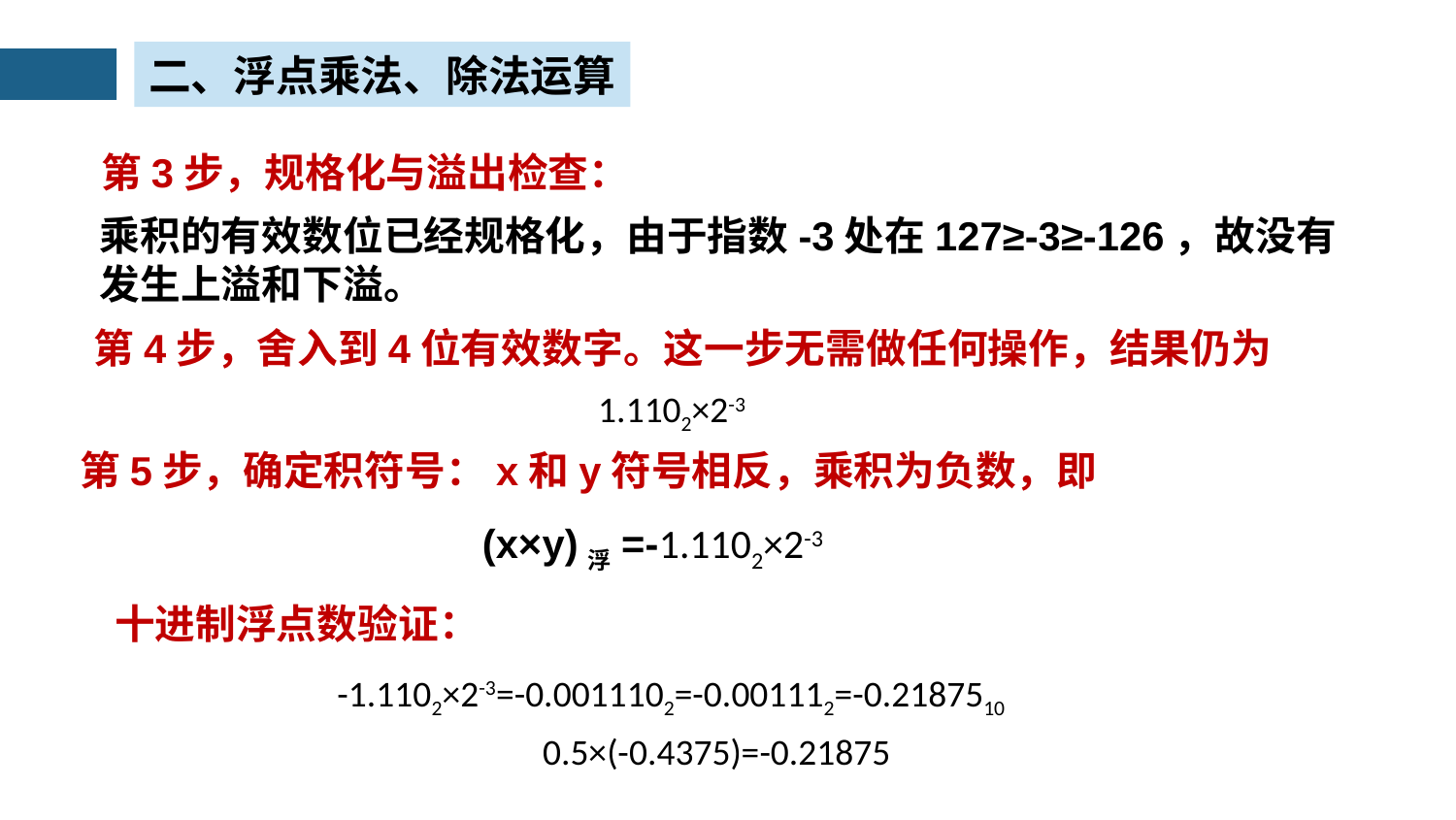

二、浮点乘法、除法运算
第3步，规格化与溢出检查：
乘积的有效数位已经规格化，由于指数-3处在127≥-3≥-126，故没有
发生上溢和下溢。
第4步，舍入到4位有效数字。这一步无需做任何操作，结果仍为
1.1102×2-3
第5步，确定积符号：x和y符号相反，乘积为负数，即
(x×y)浮=-1.1102×2-3
十进制浮点数验证：
-1.1102×2-3=-0.0011102=-0.001112=-0.2187510
0.5×(-0.4375)=-0.21875